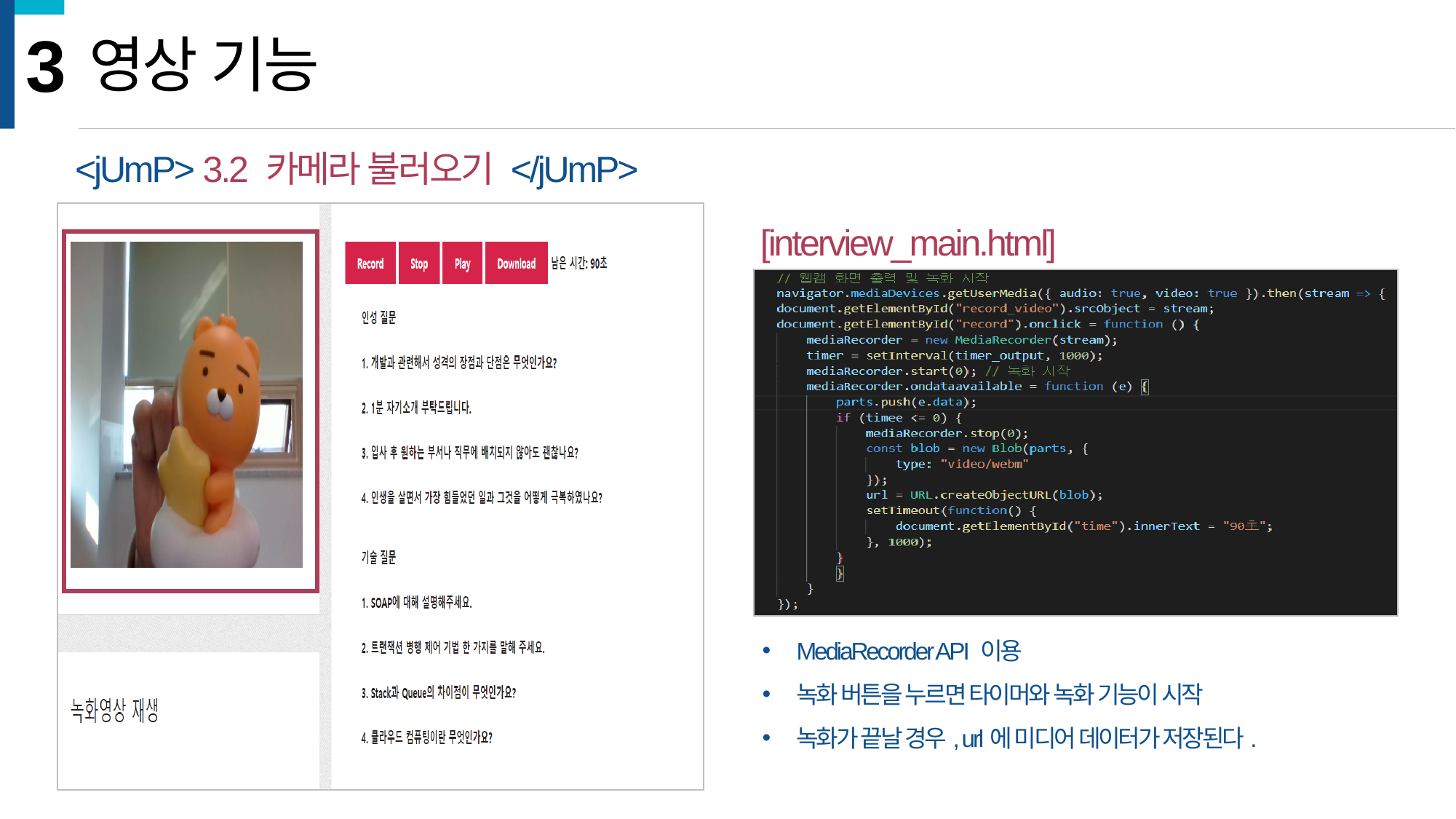

3
영상 기능
<jUmP> 3.2 카메라 불러오기 </jUmP>

[interview_main.html]

MediaRecorder API 이용
녹화 버튼을 누르면 타이머와 녹화 기능이 시작
녹화가 끝날 경우, url에 미디어 데이터가 저장된다.